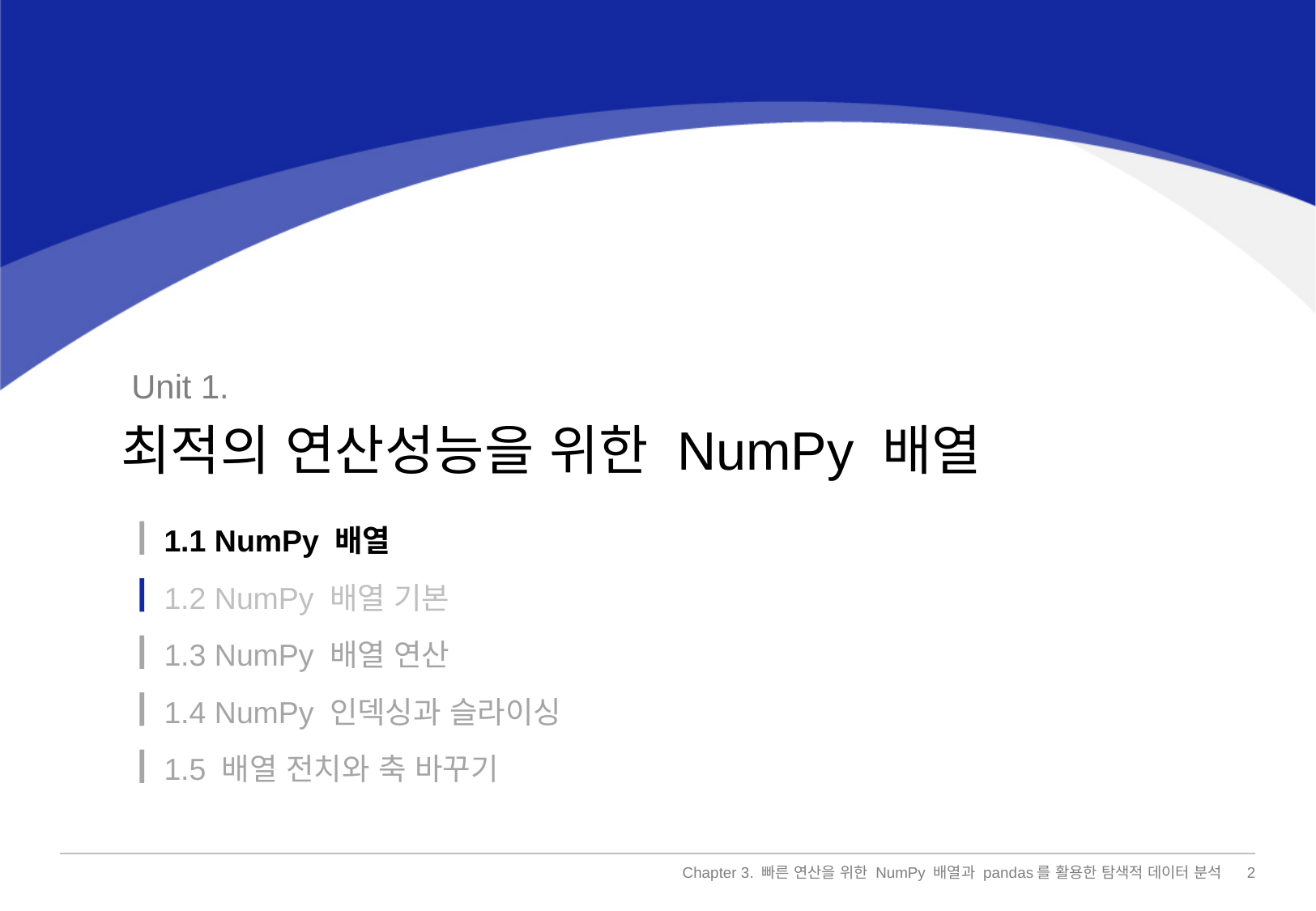

Unit 1.
최적의 연산성능을 위한 NumPy 배열

1.1 NumPy 배열

1.2 NumPy 배열 기본

1.3 NumPy 배열 연산

1.4 NumPy 인덱싱과 슬라이싱

1.5 배열 전치와 축 바꾸기